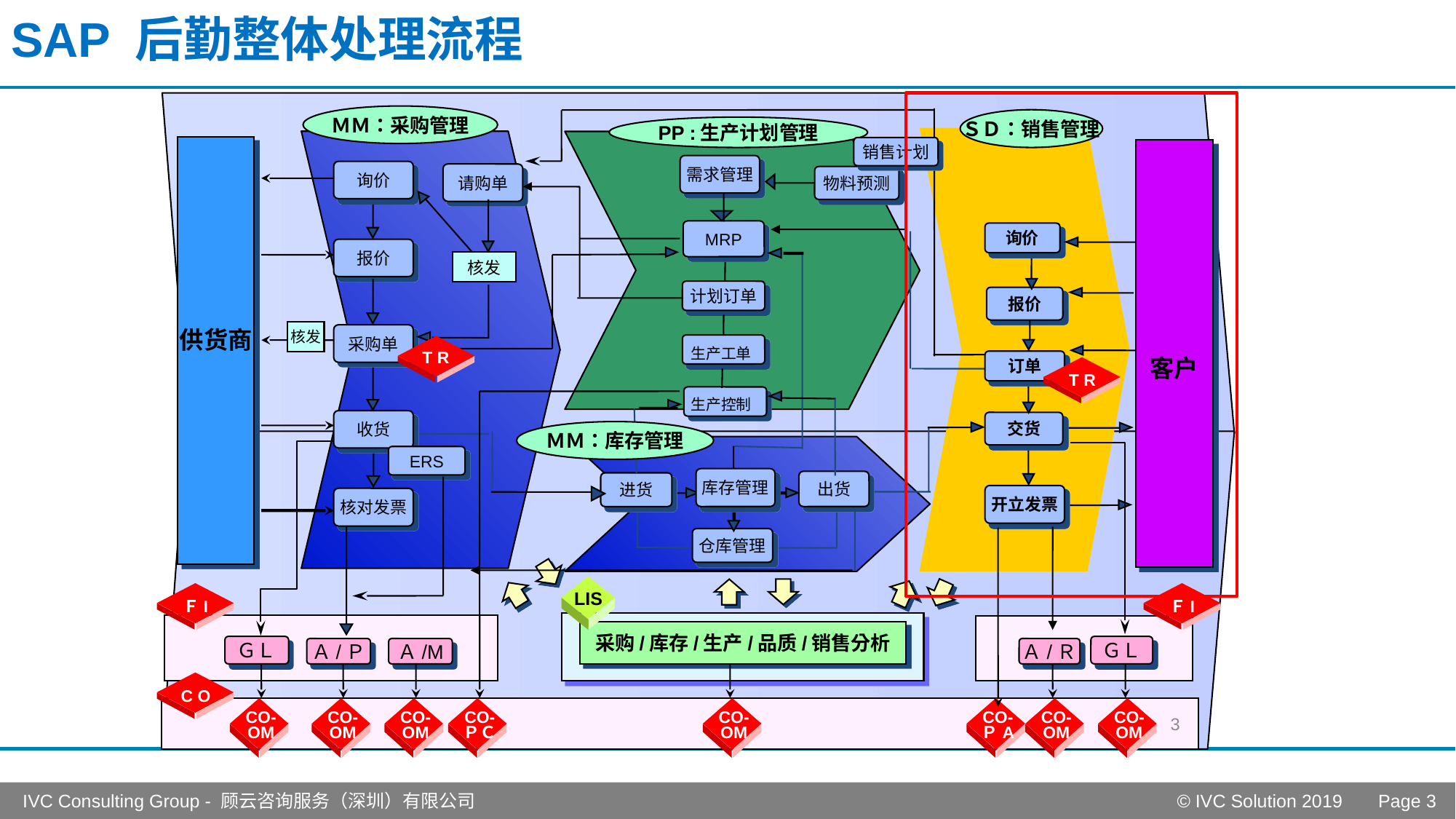

# SAP 后勤整体处理流程

ＭＭ：采购管理

ＳＤ：销售管理

PP :生产计划管理

供货商

销售计划

客户
需求管理

询价
请购单
物料预测

MRP

询价

报价

核发

计划订单

报价

核发
采购单

生产工单

T R

订单

T R

生产控制

收货
交货

ＭＭ：库存管理

ERS

库存管理
出货
进货

开立发票

核对发票

仓库管理

LIS

ＦI

ＦI

采购/库存/生产/品质/销售分析
ＧＬ
ＧＬ
Ａ/Ｐ
Ａ/M
Ａ/Ｒ

C O

CO-
OM

CO-
OM

CO-
OM

CO-
ＰＣ

CO-
OM

CO-
ＰA

CO-
OM

CO-
OM
3